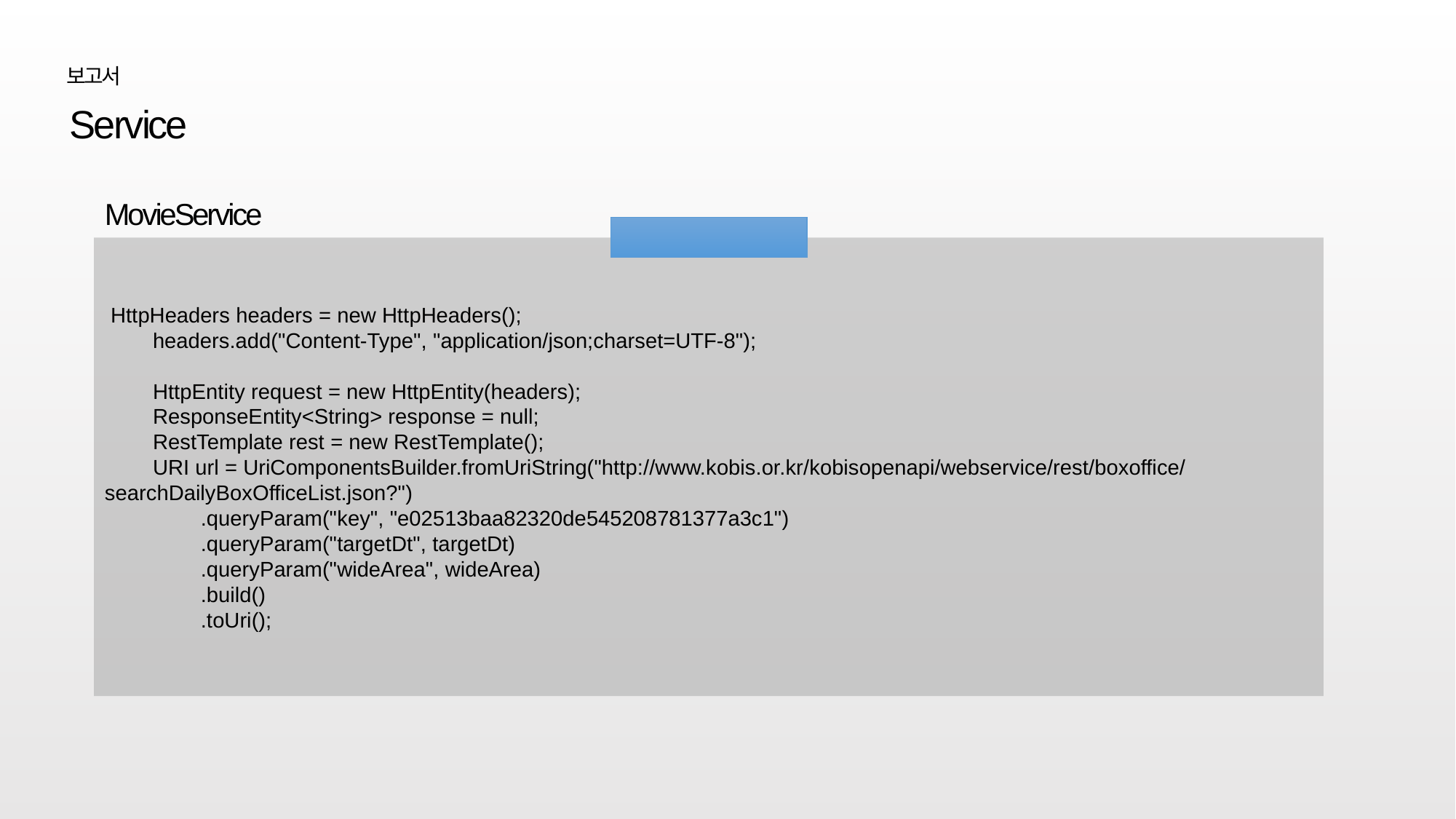

보고서
Service
MovieService
해당 지역 영화 정보
 HttpHeaders headers = new HttpHeaders();
        headers.add("Content-Type", "application/json;charset=UTF-8");

        HttpEntity request = new HttpEntity(headers);
        ResponseEntity<String> response = null;
        RestTemplate rest = new RestTemplate();
        URI url = UriComponentsBuilder.fromUriString("http://www.kobis.or.kr/kobisopenapi/webservice/rest/boxoffice/searchDailyBoxOfficeList.json?")
                .queryParam("key", "e02513baa82320de545208781377a3c1")
                .queryParam("targetDt", targetDt)
                .queryParam("wideArea", wideArea)
                .build()
                .toUri();